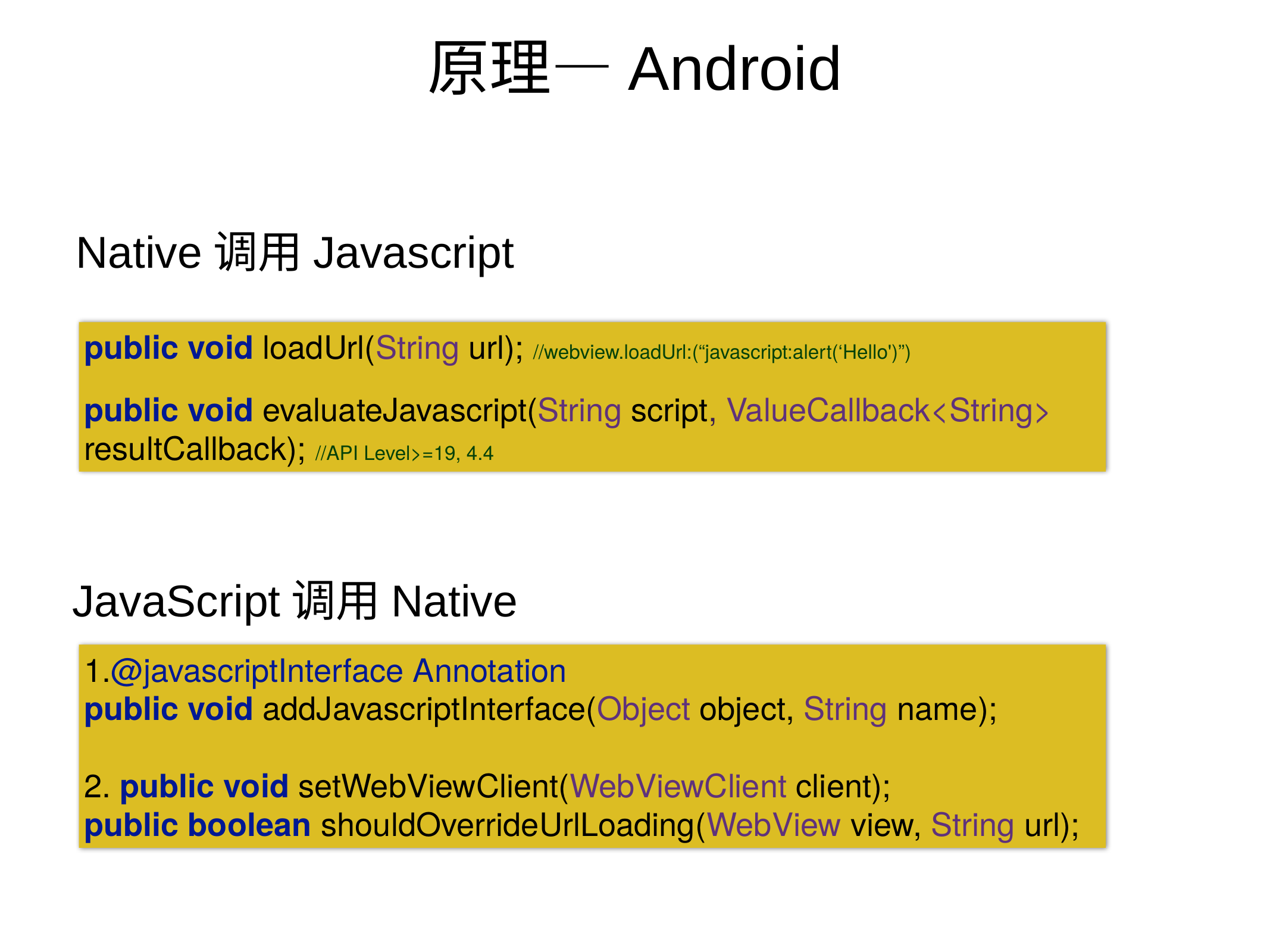

# 原理—Android
Native调用Javascript
public void loadUrl(String url); //webview.loadUrl:(“javascript:alert(‘Hello')”)

public void evaluateJavascript(String script, ValueCallback<String> resultCallback); //API Level>=19, 4.4
JavaScript调用Native
1.@javascriptInterface Annotation
public void addJavascriptInterface(Object object, String name);

2. public void setWebViewClient(WebViewClient client);
public boolean shouldOverrideUrlLoading(WebView view, String url);